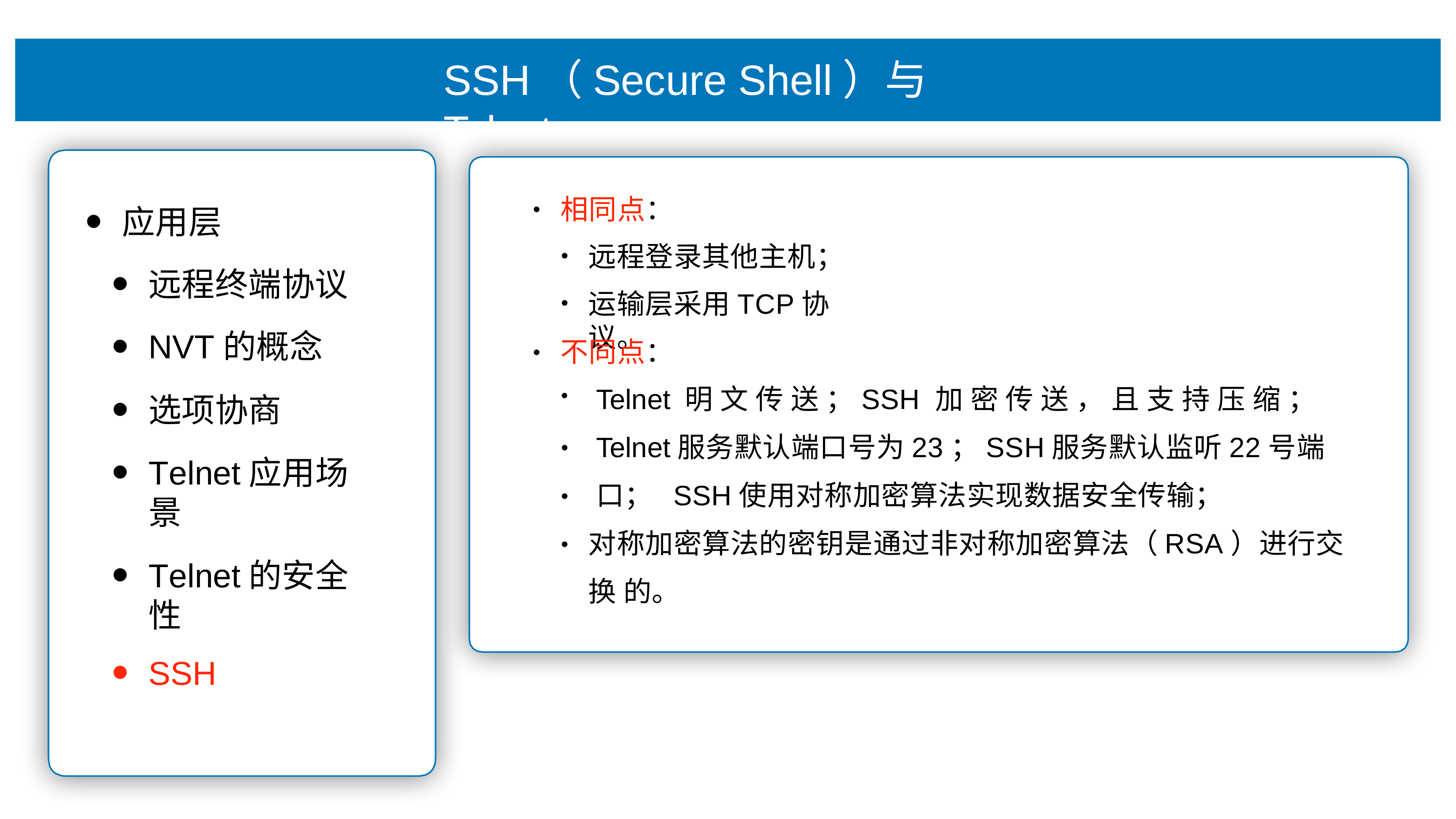

# SSH（Secure Shell）与Telnet

相同点：
•
应⽤层
远程终端协议
NVT的概念
选项协商
Telnet应⽤场景
Telnet的安全性
SSH
远程登录其他主机；
运输层采⽤TCP协议。
不同点：
•
Telnet 明 ⽂ 传 送 ；SSH 加 密 传 送 ， 且 ⽀ 持 压 缩 ；  Telnet服务默认端⼝号为23；SSH服务默认监听22号端⼝；  SSH使⽤对称加密算法实现数据安全传输；
对称加密算法的密钥是通过⾮对称加密算法（RSA）进⾏交换 的。
•
•
•